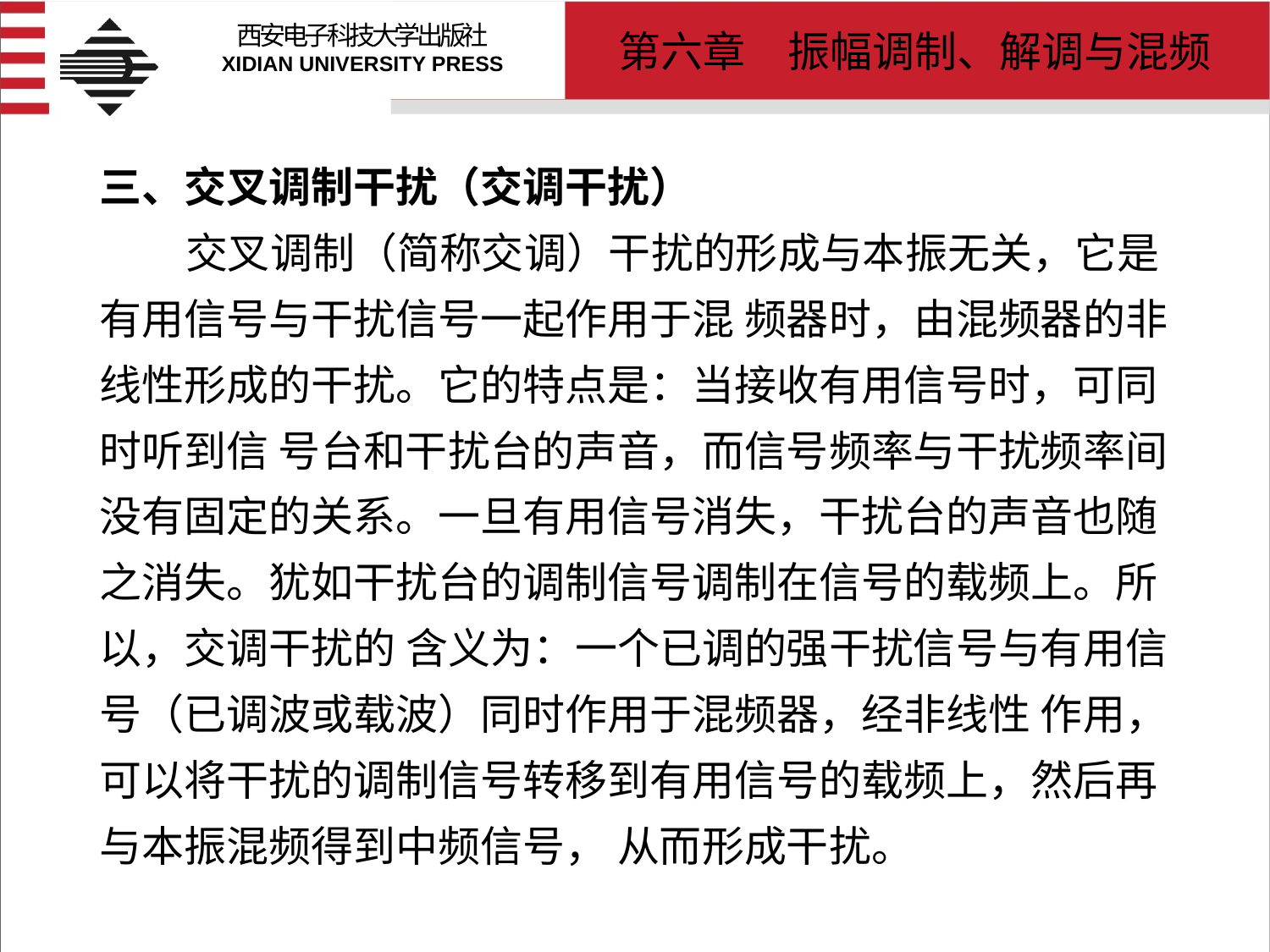

# 三、交叉调制干扰（交调干扰） 交叉调制（简称交调）干扰的形成与本振无关，它是有用信号与干扰信号一起作用于混 频器时，由混频器的非线性形成的干扰。它的特点是：当接收有用信号时，可同时听到信 号台和干扰台的声音，而信号频率与干扰频率间没有固定的关系。一旦有用信号消失，干扰台的声音也随之消失。犹如干扰台的调制信号调制在信号的载频上。所以，交调干扰的 含义为：一个已调的强干扰信号与有用信号（已调波或载波）同时作用于混频器，经非线性 作用，可以将干扰的调制信号转移到有用信号的载频上，然后再与本振混频得到中频信号， 从而形成干扰。